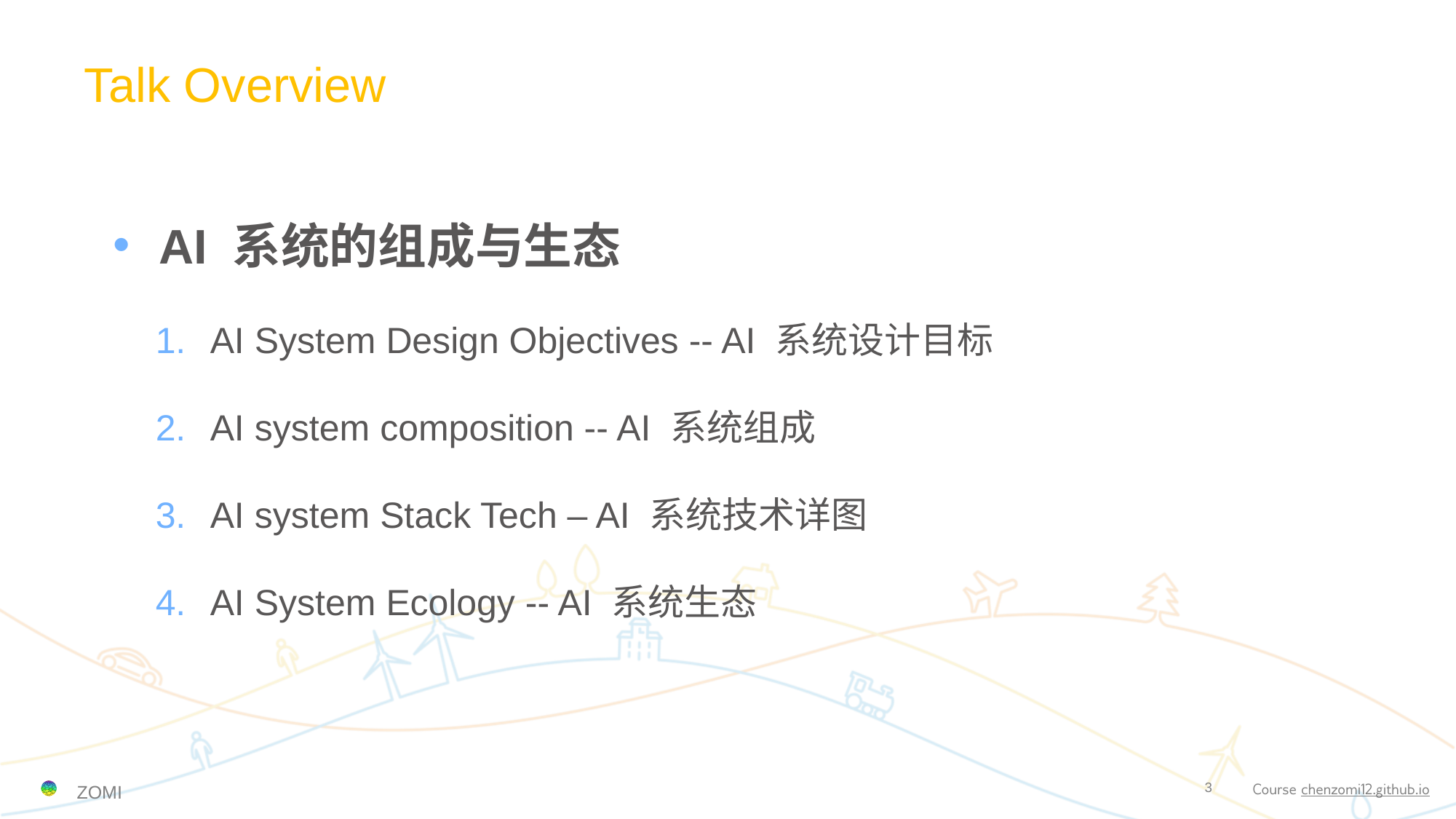

Talk Overview
AI 系统的组成与生态
AI System Design Objectives -- AI 系统设计目标
AI system composition -- AI 系统组成
AI system Stack Tech – AI 系统技术详图
AI System Ecology -- AI 系统生态